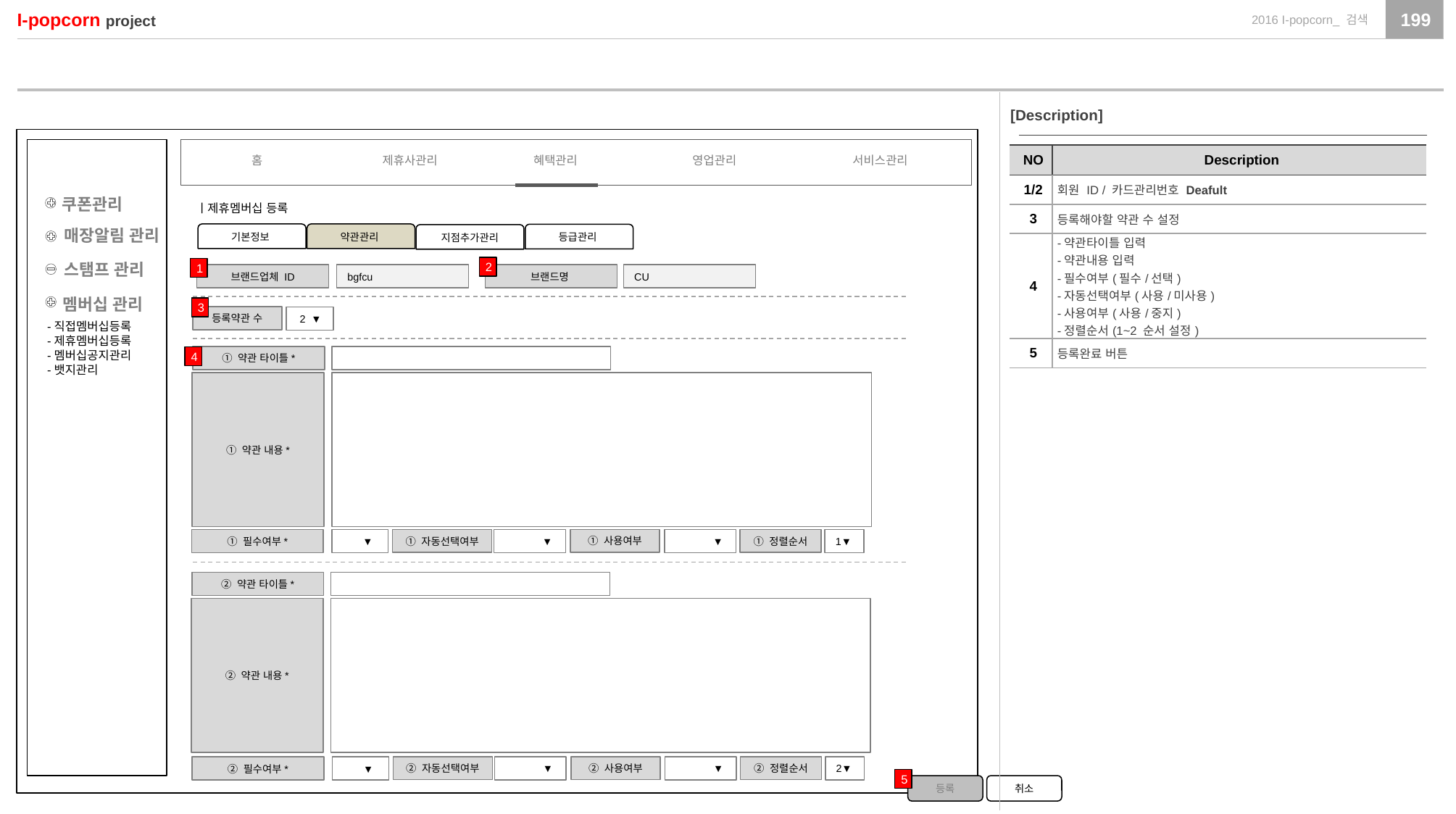

[Description]

| NO | Description |
| --- | --- |
| 1/2 | 회원 ID / 카드관리번호 Deafult |
| 3 | 등록해야할 약관 수 설정 |
| 4 | -약관타이틀 입력 -약관내용 입력 -필수여부(필수/선택) -자동선택여부(사용/미사용) -사용여부(사용/중지) -정렬순서(1~2 순서 설정) |
| 5 | 등록완료 버튼 |
홈
제휴사관리
혜택관리
영업관리
서비스관리
쿠폰관리
ㅣ제휴멤버십 등록

매장알림 관리
약관관리
기본정보
등급관리
지점추가관리

스탬프 관리
2
1

bgfcu
CU
브랜드업체 ID
브랜드명
멤버십 관리

3
등록약관 수
 2  ▼
-직접멤버십등록
-제휴멤버십등록
-멤버십공지관리
-뱃지관리
① 약관 타이틀*

4
① 약관 내용*

             ▼
① 사용여부
             ▼
① 정렬순서
1▼
① 자동선택여부
① 필수여부*
       ▼

② 약관 타이틀*
② 약관 내용*

             ▼
② 사용여부
             ▼
② 정렬순서
2▼
② 자동선택여부
② 필수여부*
       ▼
5
등록
취소